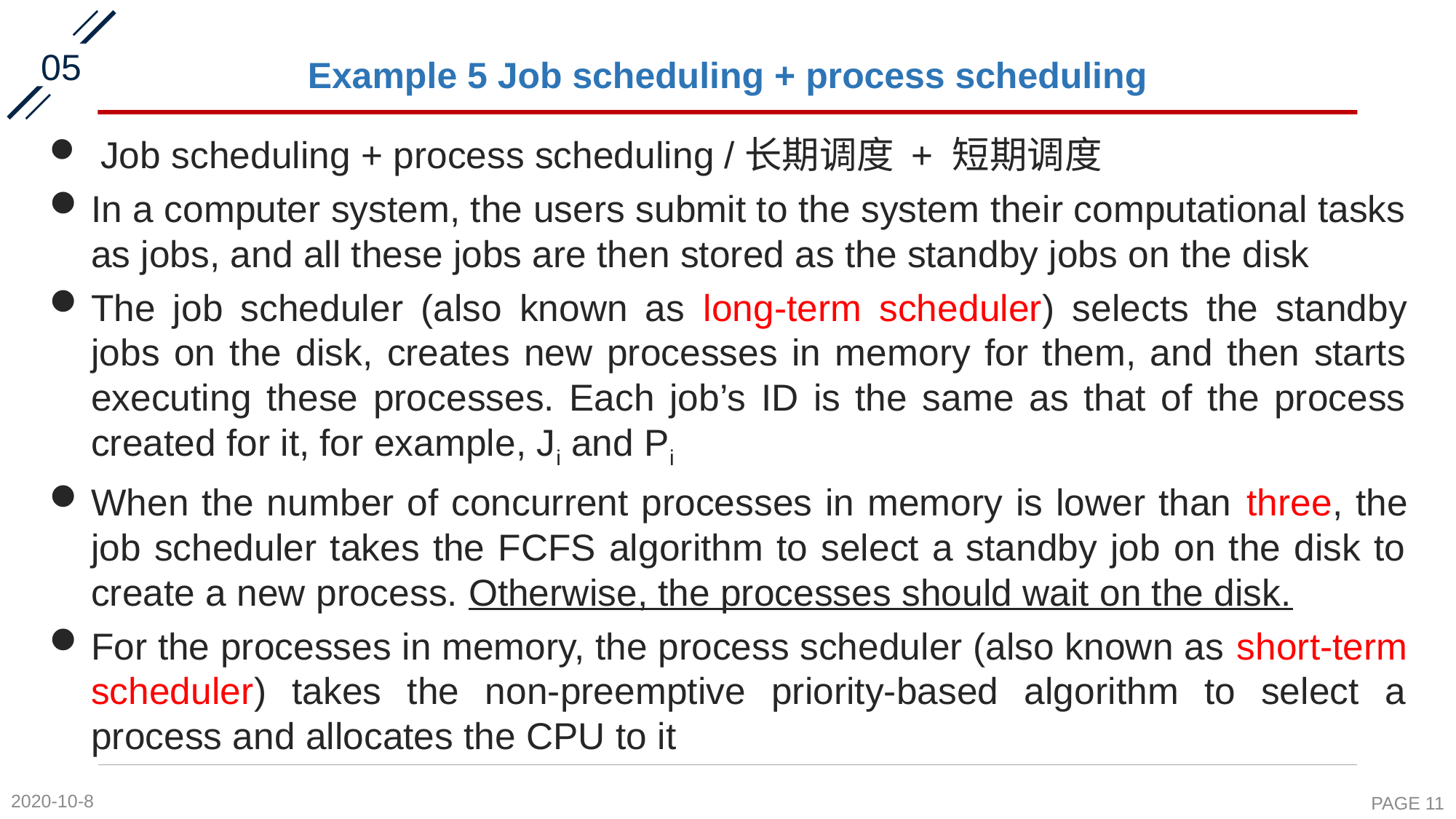

05
# Example 5 Job scheduling + process scheduling
 Job scheduling + process scheduling /长期调度 + 短期调度
In a computer system, the users submit to the system their computational tasks as jobs, and all these jobs are then stored as the standby jobs on the disk
The job scheduler (also known as long-term scheduler) selects the standby jobs on the disk, creates new processes in memory for them, and then starts executing these processes. Each job’s ID is the same as that of the process created for it, for example, Ji and Pi
When the number of concurrent processes in memory is lower than three, the job scheduler takes the FCFS algorithm to select a standby job on the disk to create a new process. Otherwise, the processes should wait on the disk.
For the processes in memory, the process scheduler (also known as short-term scheduler) takes the non-preemptive priority-based algorithm to select a process and allocates the CPU to it
2020-10-8
PAGE 11